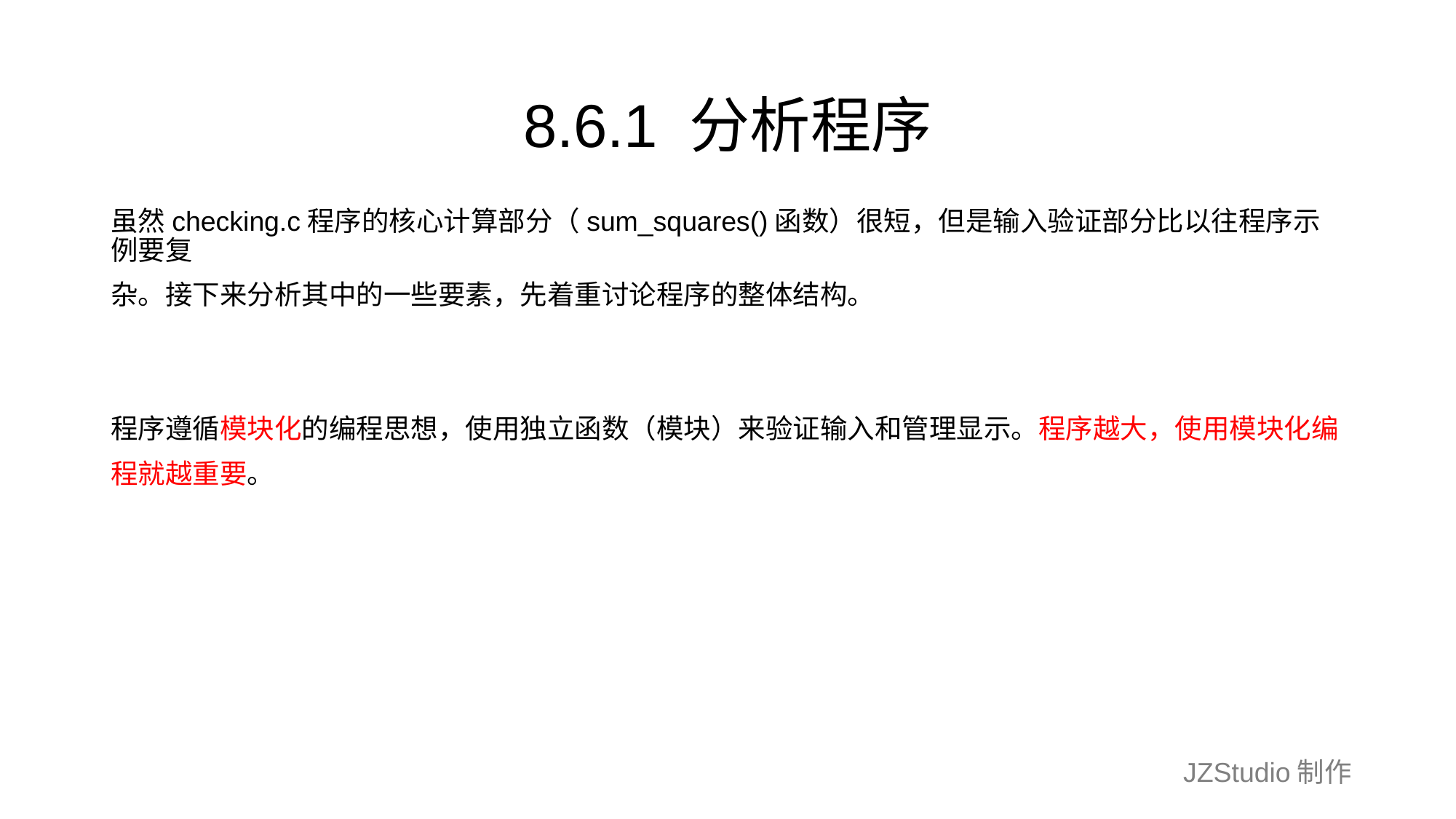

# 8.6.1 分析程序
虽然checking.c程序的核心计算部分（sum_squares()函数）很短，但是输入验证部分比以往程序示例要复
杂。接下来分析其中的一些要素，先着重讨论程序的整体结构。

程序遵循模块化的编程思想，使用独立函数（模块）来验证输入和管理显示。程序越大，使用模块化编
程就越重要。